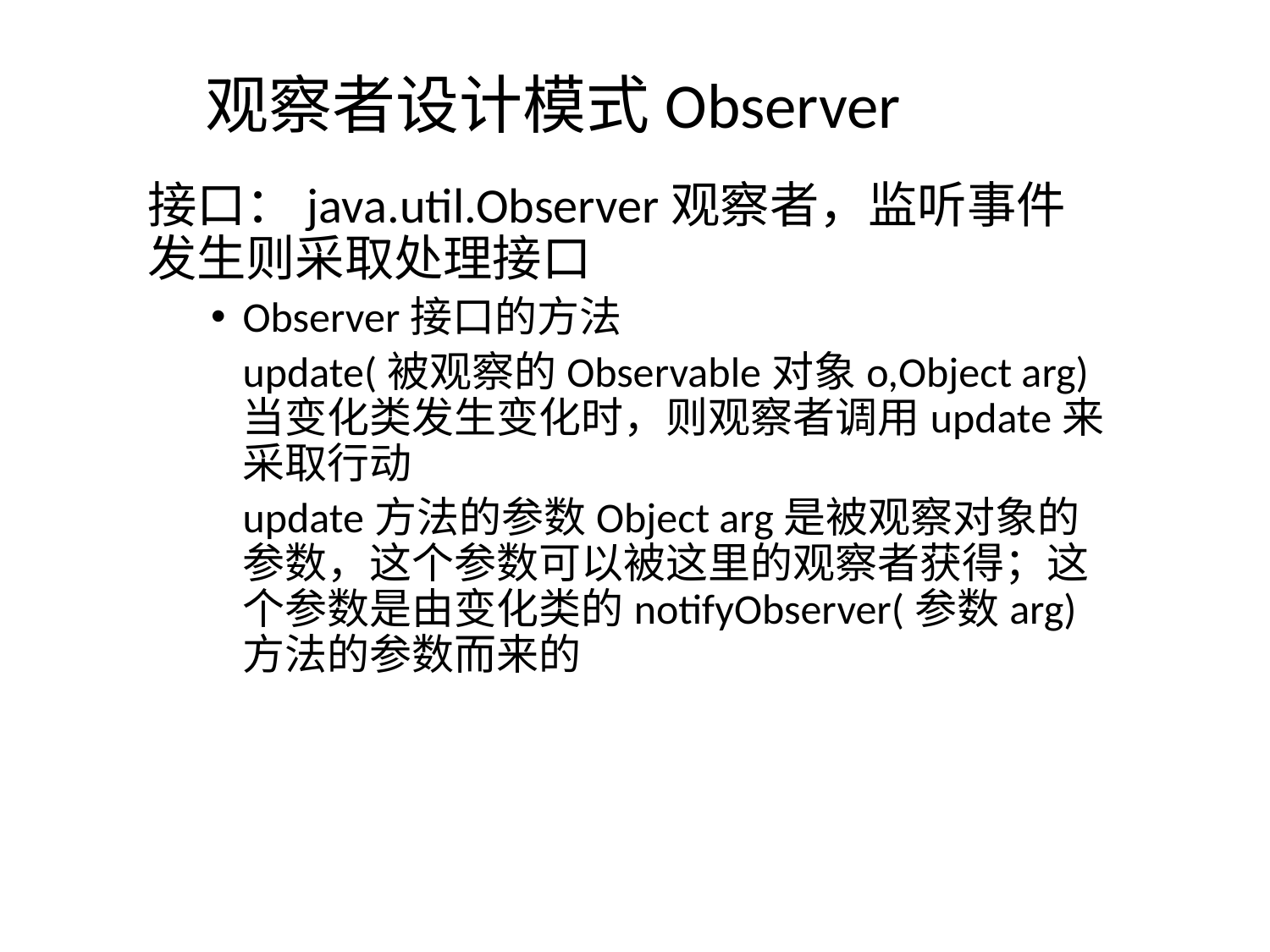

观察者设计模式Observer
接口：java.util.Observer观察者，监听事件发生则采取处理接口
Observer接口的方法
	update(被观察的Observable对象o,Object arg) 当变化类发生变化时，则观察者调用update来采取行动
	update方法的参数Object arg是被观察对象的参数，这个参数可以被这里的观察者获得；这个参数是由变化类的notifyObserver(参数arg)方法的参数而来的